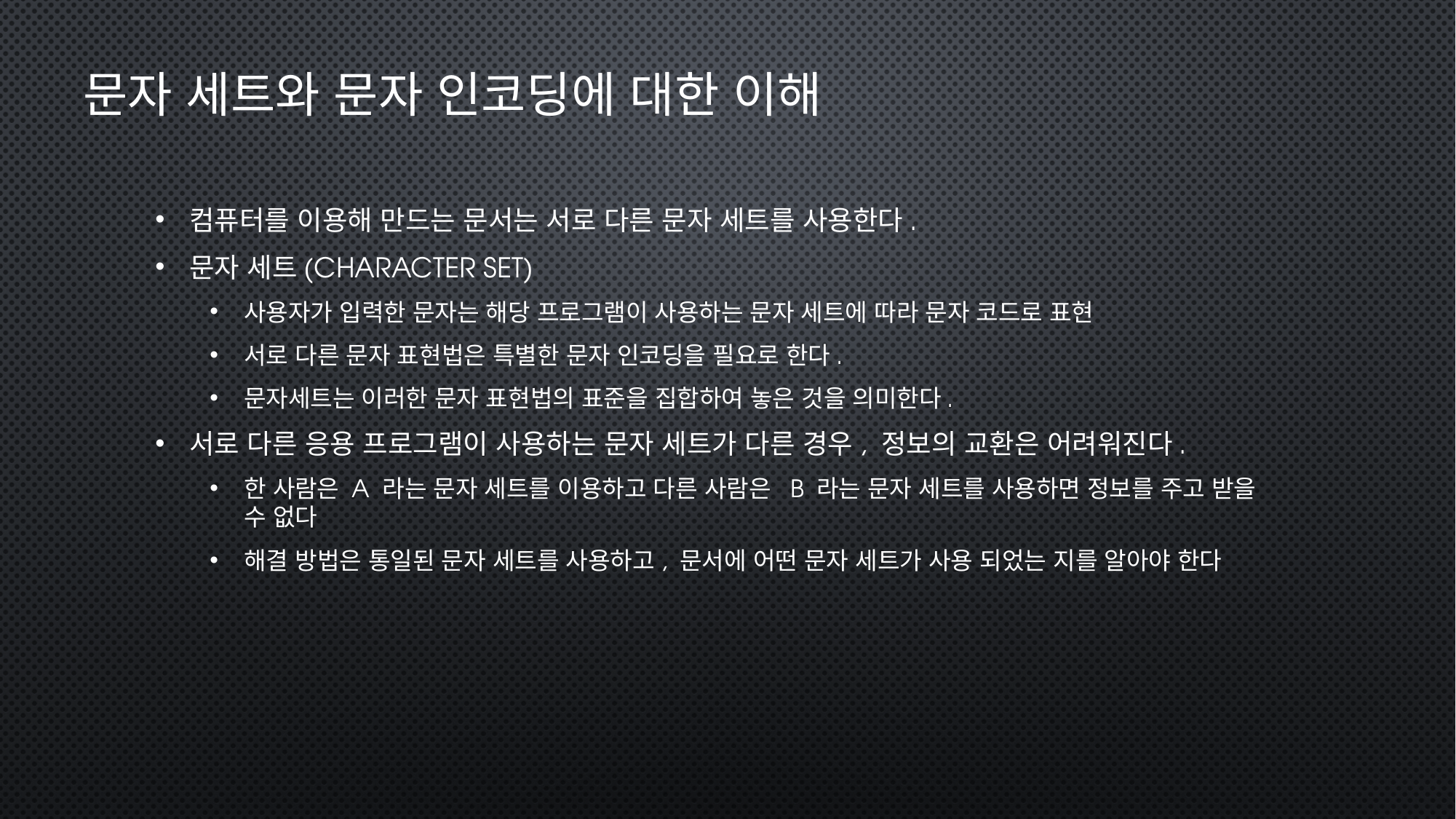

# 문자 세트와 문자 인코딩에 대한 이해
컴퓨터를 이용해 만드는 문서는 서로 다른 문자 세트를 사용한다.
문자 세트(character set)
사용자가 입력한 문자는 해당 프로그램이 사용하는 문자 세트에 따라 문자 코드로 표현
서로 다른 문자 표현법은 특별한 문자 인코딩을 필요로 한다.
문자세트는 이러한 문자 표현법의 표준을 집합하여 놓은 것을 의미한다.
서로 다른 응용 프로그램이 사용하는 문자 세트가 다른 경우, 정보의 교환은 어려워진다.
한 사람은 A 라는 문자 세트를 이용하고 다른 사람은  B 라는 문자 세트를 사용하면 정보를 주고 받을 수 없다
해결 방법은 통일된 문자 세트를 사용하고, 문서에 어떤 문자 세트가 사용 되었는 지를 알아야 한다